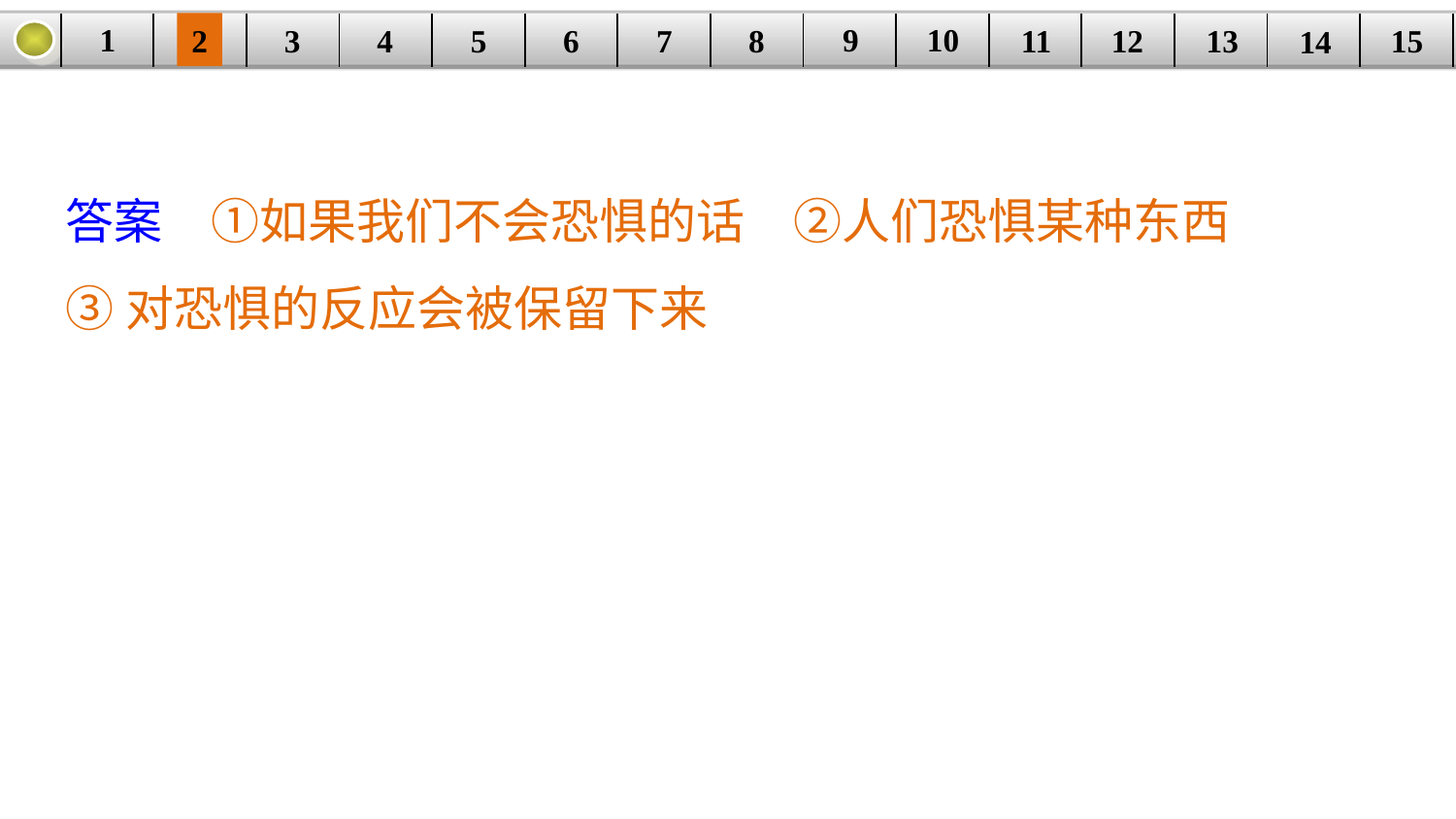

9
10
1
3
4
5
6
8
11
2
12
15
|  |  |  |  |  |  |  |  |  |  |  |  |  |  |  |
| --- | --- | --- | --- | --- | --- | --- | --- | --- | --- | --- | --- | --- | --- | --- |
7
13
14

答案　①如果我们不会恐惧的话　②人们恐惧某种东西
③对恐惧的反应会被保留下来